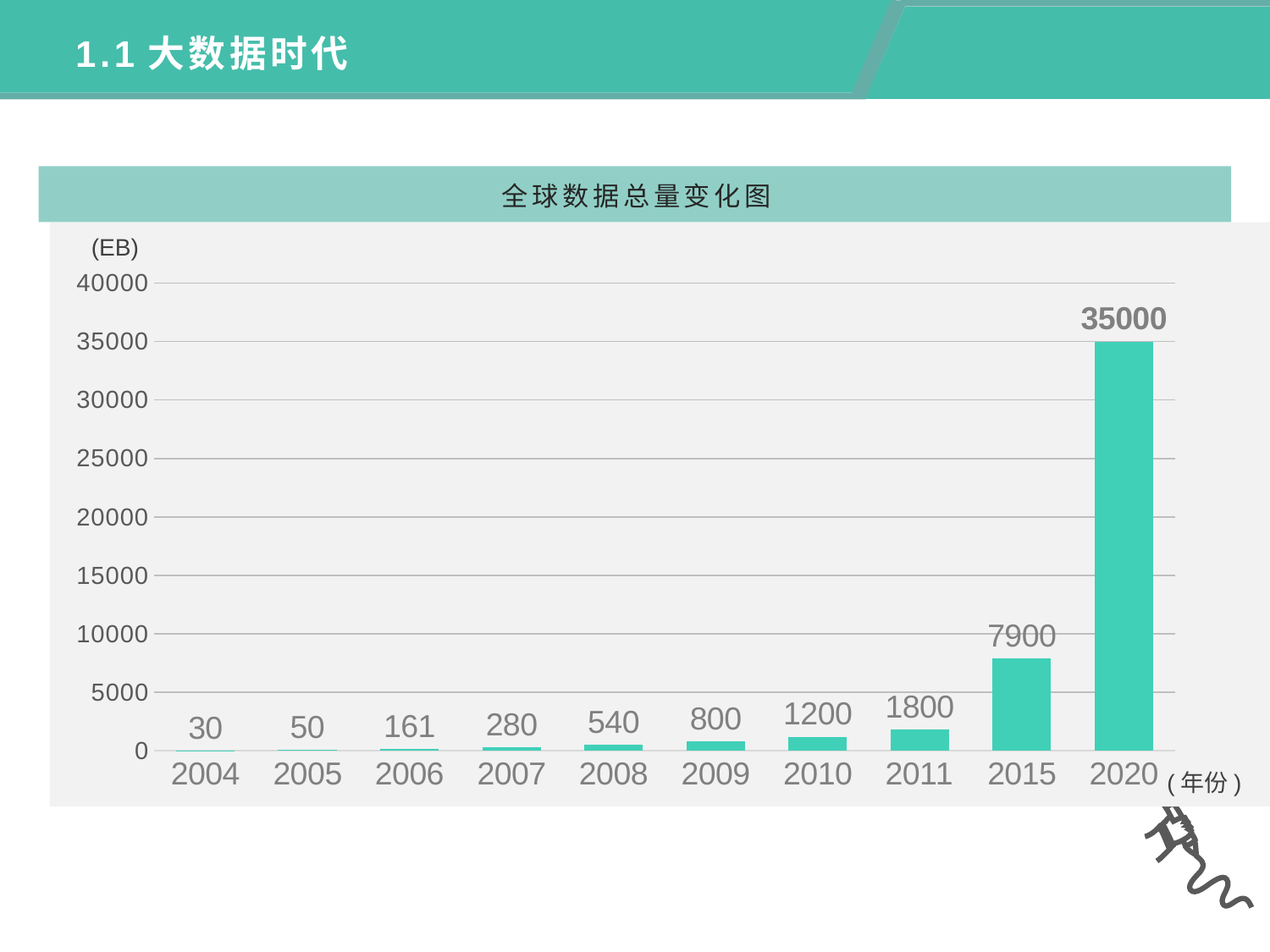

1.1大数据时代

全球数据总量变化图

### Chart

| Category | 数据总量 |
|---|---|
| 2004 | 30.0 |
| 2005 | 50.0 |
| 2006 | 161.0 |
| 2007 | 280.0 |
| 2008 | 540.0 |
| 2009 | 800.0 |
| 2010 | 1200.0 |
| 2011 | 1800.0 |
| 2015 | 7900.0 |
| 2020 | 35000.0 |
(EB)
(年份)

4